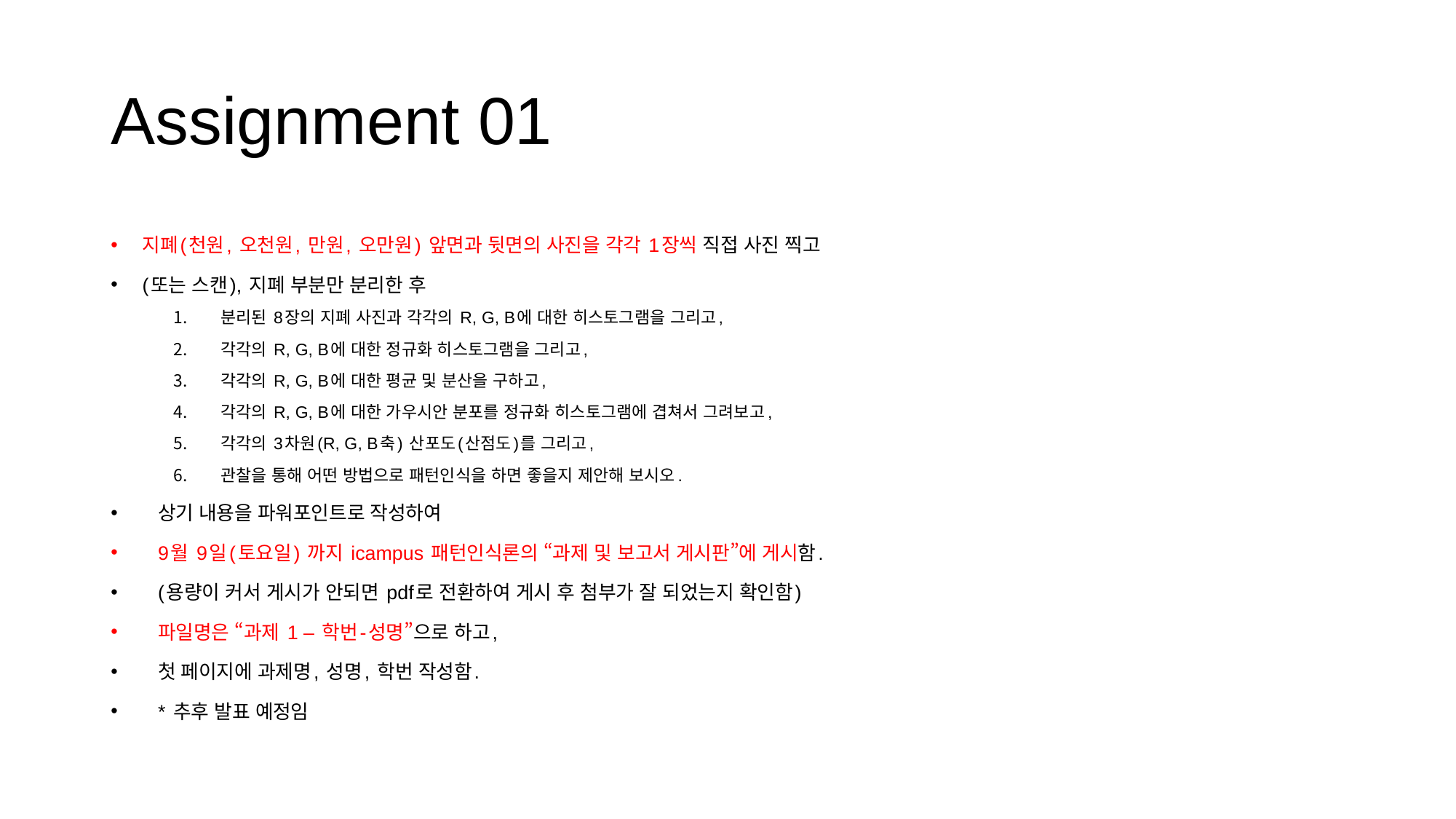

# Assignment 01
지폐(천원, 오천원, 만원, 오만원) 앞면과 뒷면의 사진을 각각 1장씩 직접 사진 찍고
(또는 스캔), 지폐 부분만 분리한 후
분리된 8장의 지폐 사진과 각각의 R, G, B에 대한 히스토그램을 그리고,
각각의 R, G, B에 대한 정규화 히스토그램을 그리고,
각각의 R, G, B에 대한 평균 및 분산을 구하고,
각각의 R, G, B에 대한 가우시안 분포를 정규화 히스토그램에 겹쳐서 그려보고,
각각의 3차원(R, G, B축) 산포도(산점도)를 그리고,
관찰을 통해 어떤 방법으로 패턴인식을 하면 좋을지 제안해 보시오.
상기 내용을 파워포인트로 작성하여
9월 9일(토요일) 까지 icampus 패턴인식론의 “과제 및 보고서 게시판”에 게시함.
(용량이 커서 게시가 안되면 pdf로 전환하여 게시 후 첨부가 잘 되었는지 확인함)
파일명은 “과제 1 – 학번-성명”으로 하고,
첫 페이지에 과제명, 성명, 학번 작성함.
* 추후 발표 예정임